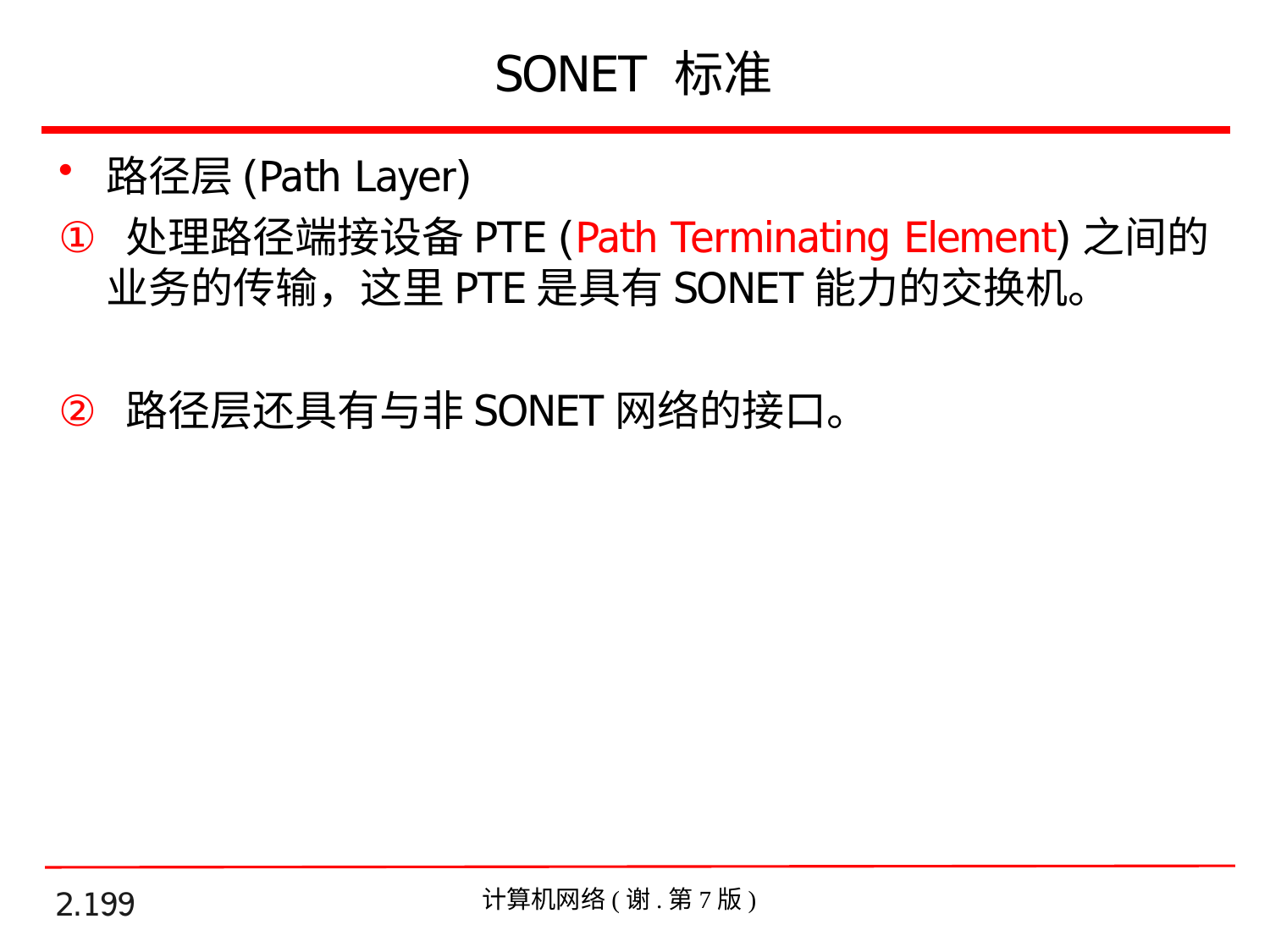

# SONET 标准
路径层(Path Layer)
 处理路径端接设备PTE (Path Terminating Element)之间的业务的传输，这里PTE是具有SONET能力的交换机。

 路径层还具有与非SONET网络的接口。